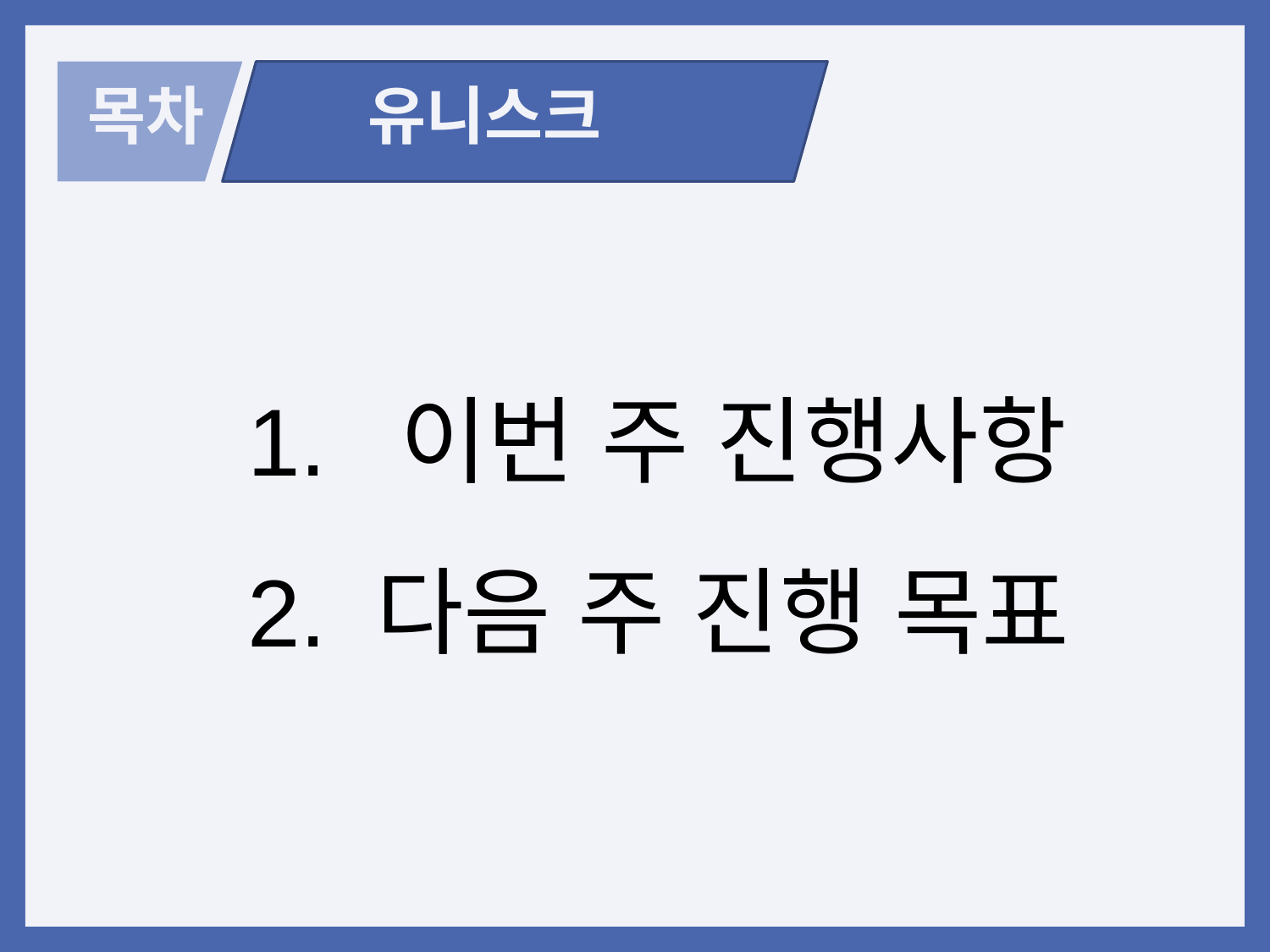

목차
유니스크
 이번 주 진행사항
 다음 주 진행 목표